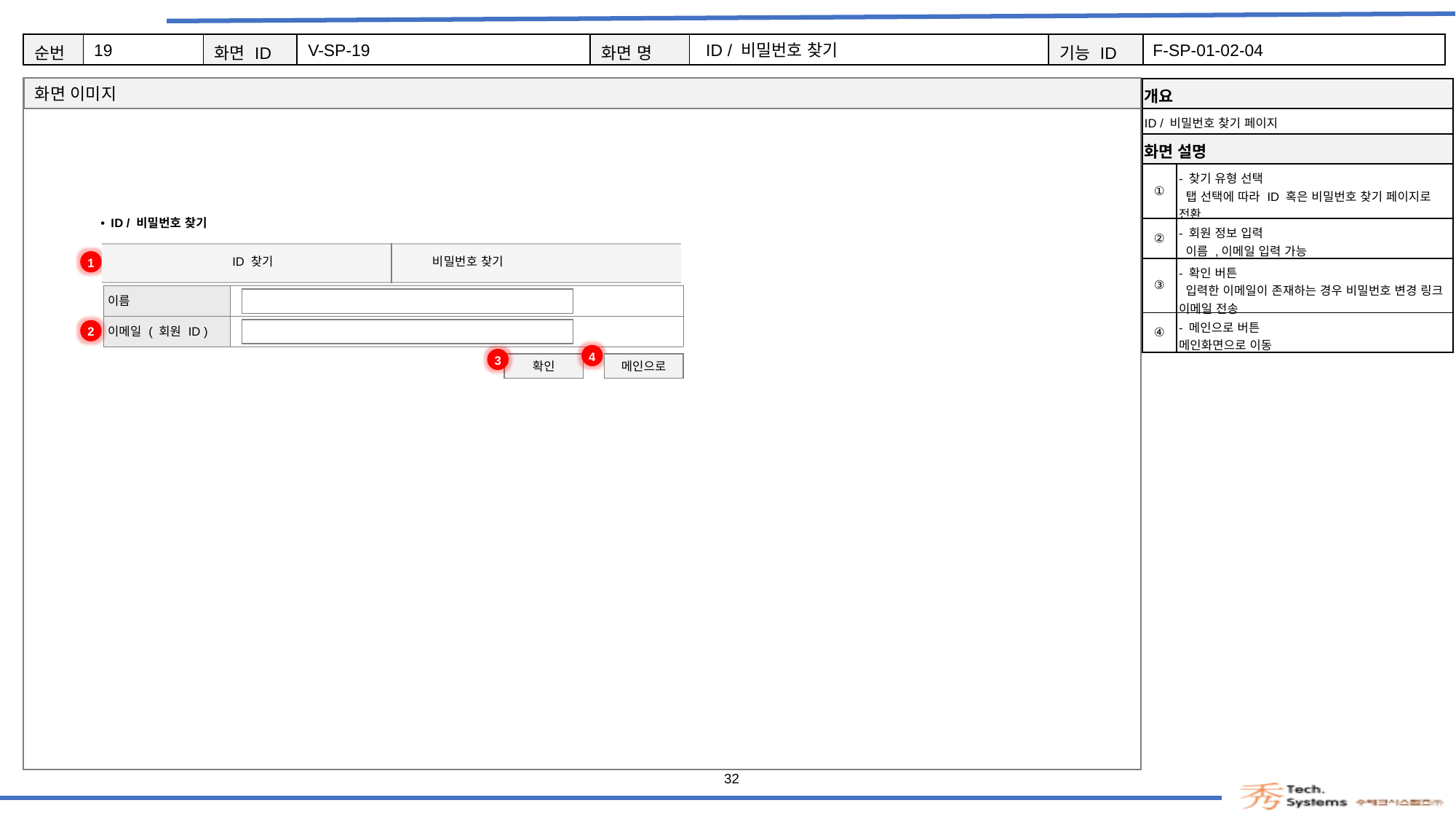

19
V-SP-19
ID / 비밀번호 찾기
F-SP-01-02-04
| 개요 |  |
| --- | --- |
| ID / 비밀번호 찾기 페이지 |  |
| 화면 설명 | Description |
| ① | - 찾기 유형 선택 탭 선택에 따라 ID 혹은 비밀번호 찾기 페이지로 전환 |
| ② | - 회원 정보 입력 이름 ,이메일 입력 가능 |
| ③ | - 확인 버튼 입력한 이메일이 존재하는 경우 비밀번호 변경 링크 이메일 전송 |
| ④ | - 메인으로 버튼 메인화면으로 이동 |
ID / 비밀번호 찾기
|  |  |
| --- | --- |
 ID 찾기                                              비밀번호 찾기
1

유형 선택
| 이름 |  |
| --- | --- |

| 이메일 ( 회원 ID ) |  |
| --- | --- |
2

4

3

확인
메인으로